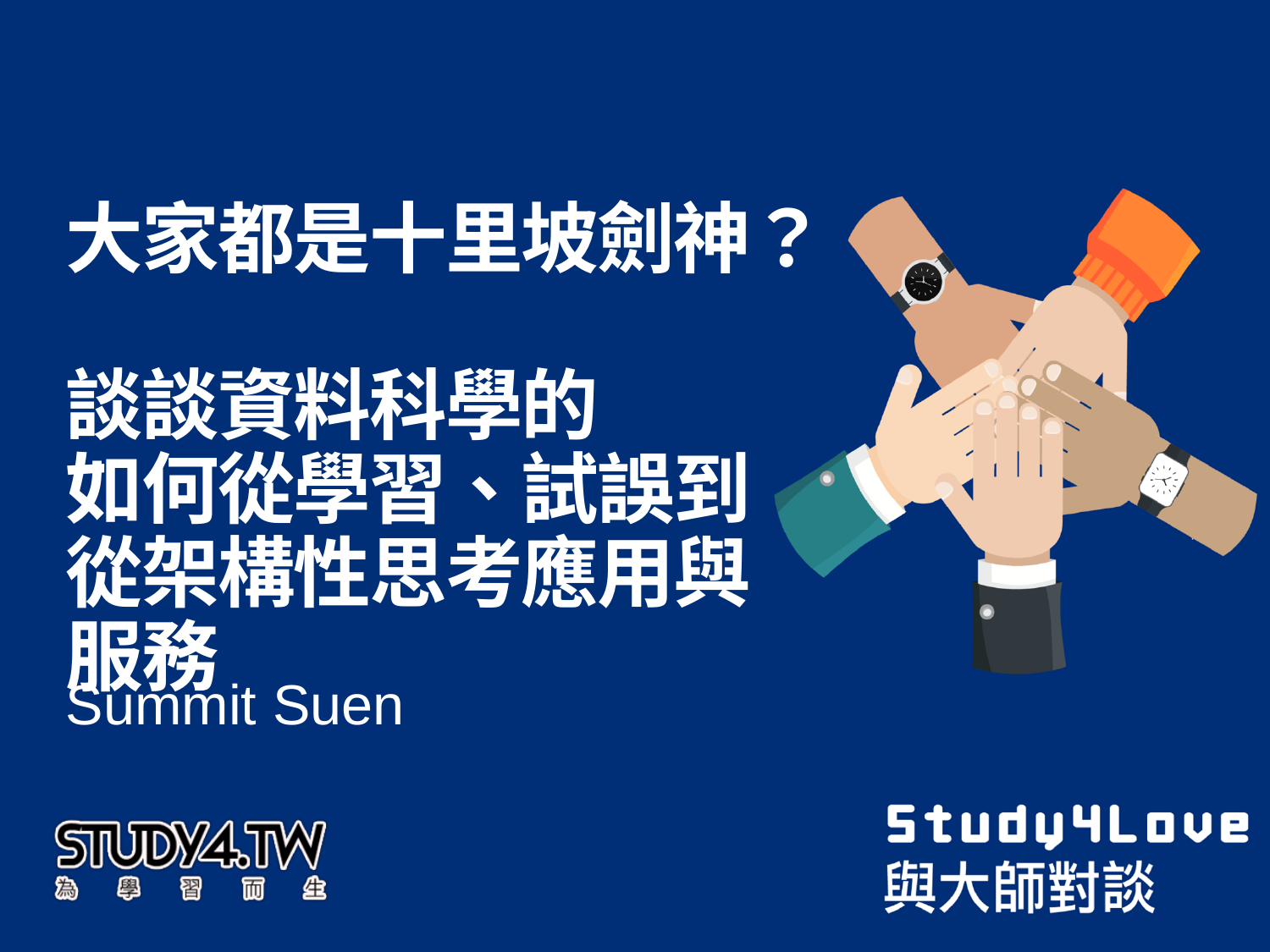

# 大家都是十里坡劍神？ 談談資料科學的 如何從學習、試誤到從架構性思考應用與服務
Summit Suen